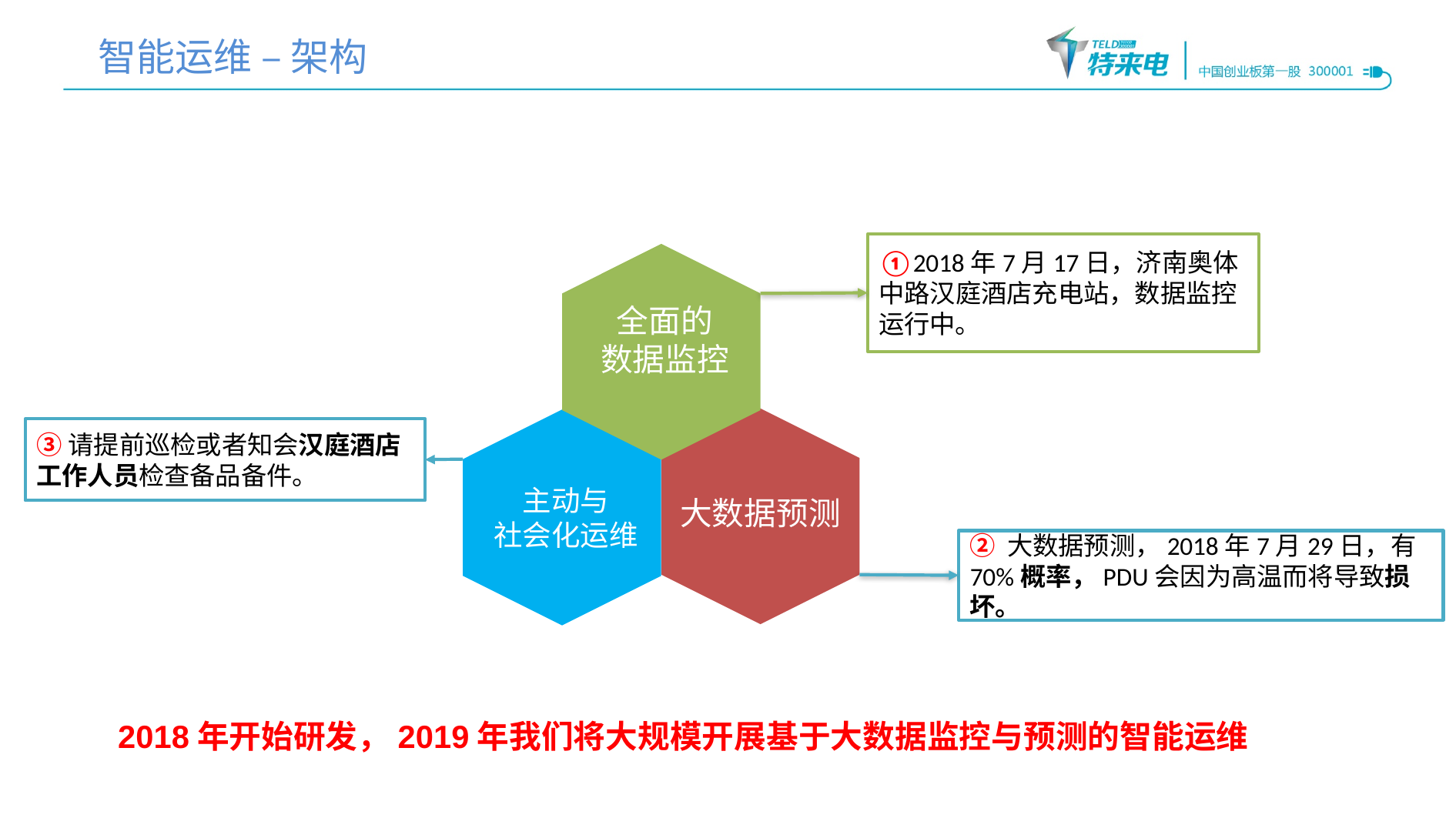

智能运维 – 架构
①2018年7月17日，济南奥体中路汉庭酒店充电站，数据监控运行中。

全面的
数据监控
全面的数据监控

③请提前巡检或者知会汉庭酒店工作人员检查备品备件。
主动与
社会化运维
大数据预测
② 大数据预测，2018年7月29日，有70%概率，PDU会因为高温而将导致损坏。
2018年开始研发，2019年我们将大规模开展基于大数据监控与预测的智能运维